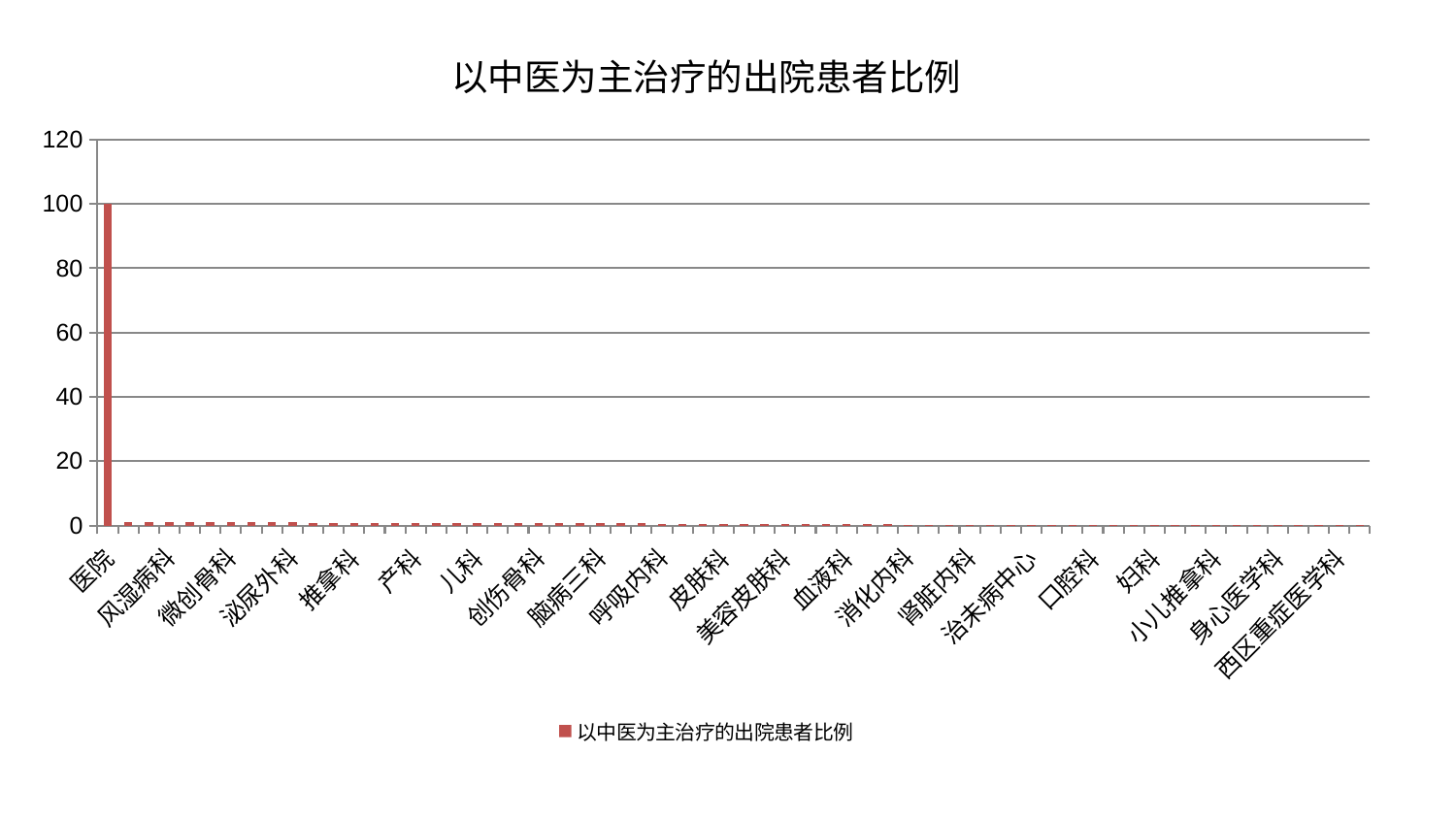

### Chart: 以中医为主治疗的出院患者比例

| Category | 以中医为主治疗的出院患者比例 |
|---|---|
| 医院 | 100.0 |
| 肛肠科 | 1.057844701405907 |
| 肝病科 | 1.0573971156357689 |
| 风湿病科 | 1.0542475988678661 |
| 心病四科 | 1.0541505563640812 |
| 内分泌科 | 1.0328341330728594 |
| 微创骨科 | 1.0195444208238416 |
| 小儿骨科 | 0.9476115783548491 |
| 心病一科 | 0.9249803054498213 |
| 泌尿外科 | 0.9141186833744704 |
| 心病二科 | 0.9052797994900397 |
| 心病三科 | 0.8864943898128472 |
| 推拿科 | 0.884111844095436 |
| 脑病二科 | 0.8613015750910019 |
| 眼科 | 0.8492000965943289 |
| 产科 | 0.8416049119484162 |
| 乳腺甲状腺外科 | 0.8361819017060657 |
| 脑病一科 | 0.8269007745576612 |
| 儿科 | 0.8077058640637502 |
| 肿瘤内科 | 0.7659798317682704 |
| 综合内科 | 0.7390120628946261 |
| 创伤骨科 | 0.7131109107163901 |
| 周围血管科 | 0.697091310651382 |
| 肝胆外科 | 0.6610257346204081 |
| 脑病三科 | 0.6516075215649658 |
| 针灸科 | 0.6179522661132903 |
| 关节骨科 | 0.6062587203411994 |
| 呼吸内科 | 0.5376951068699535 |
| 胸外科 | 0.5170251294499271 |
| 显微骨科 | 0.49603243414165504 |
| 皮肤科 | 0.4859267306906591 |
| 神经内科 | 0.4445580223372286 |
| 心血管内科 | 0.43702656767175496 |
| 美容皮肤科 | 0.38420923820540265 |
| 东区肾病科 | 0.35885775863824176 |
| 运动损伤骨科 | 0.35837384620173723 |
| 血液科 | 0.3517701522800983 |
| 脊柱骨科 | 0.3488634706027552 |
| 老年医学科 | 0.31266306324367604 |
| 消化内科 | 0.28915833297689586 |
| 神经外科 | 0.28447004821442945 |
| 妇科妇二科合并 | 0.2828275589210768 |
| 肾脏内科 | 0.23944761800700062 |
| 东区重症医学科 | 0.2227078754771877 |
| 肾病科 | 0.20713832724929931 |
| 治未病中心 | 0.20492041071849287 |
| 骨科 | 0.20401777397173268 |
| 脾胃病科 | 0.20138766521726392 |
| 口腔科 | 0.1732282885104483 |
| 脾胃科消化科合并 | 0.15048399183740296 |
| 男科 | 0.13461719068161318 |
| 妇科 | 0.13454479977651204 |
| 中医经典科 | 0.1294937328882299 |
| 普通外科 | 0.12520933115256608 |
| 小儿推拿科 | 0.09428847524987988 |
| 中医外治中心 | 0.0847675155082015 |
| 康复科 | 0.07084049870859367 |
| 身心医学科 | 0.051464009949822545 |
| 耳鼻喉科 | 0.029872658341515458 |
| 妇二科 | 0.02416535045153837 |
| 西区重症医学科 | 0.007624239026124432 |
| 重症医学科 | 0.0017017479681587378 |
251